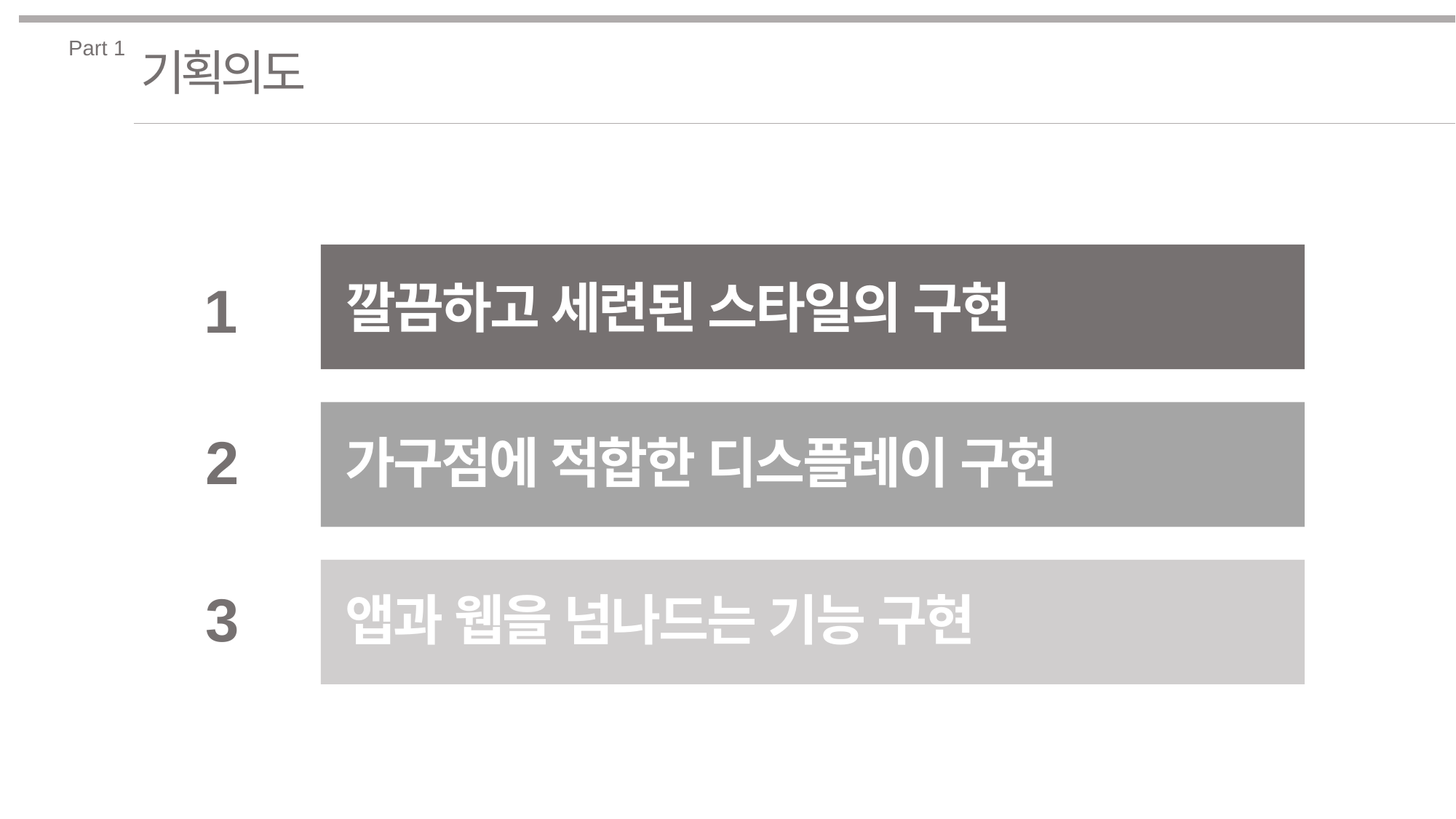

Part 1
기획의도

1
깔끔하고 세련된 스타일의 구현

2
가구점에 적합한 디스플레이 구현

3
앱과 웹을 넘나드는 기능 구현